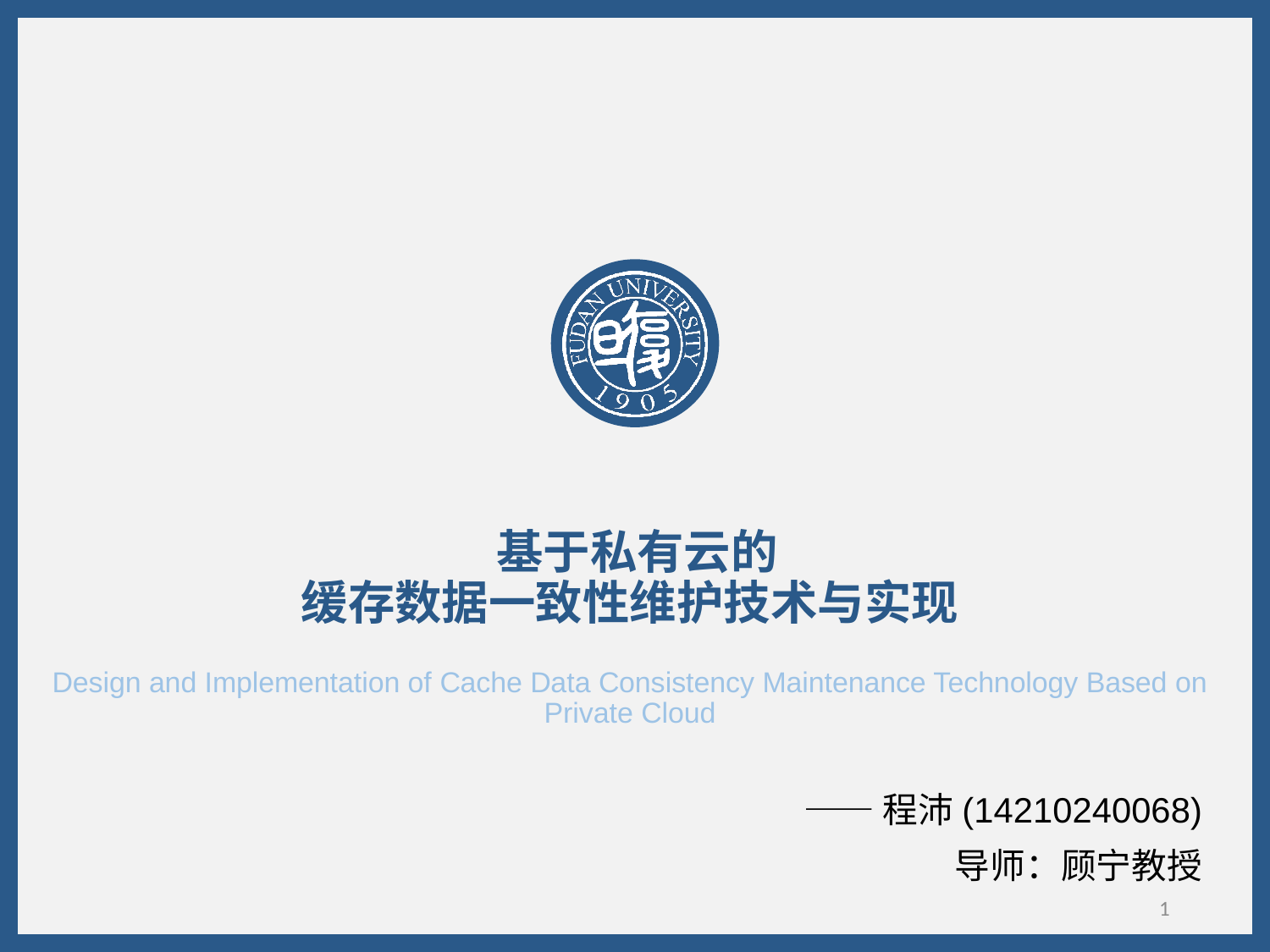

# 基于私有云的 缓存数据一致性维护技术与实现 Design and Implementation of Cache Data Consistency Maintenance Technology Based on Private Cloud
——程沛(14210240068)
导师：顾宁教授
1